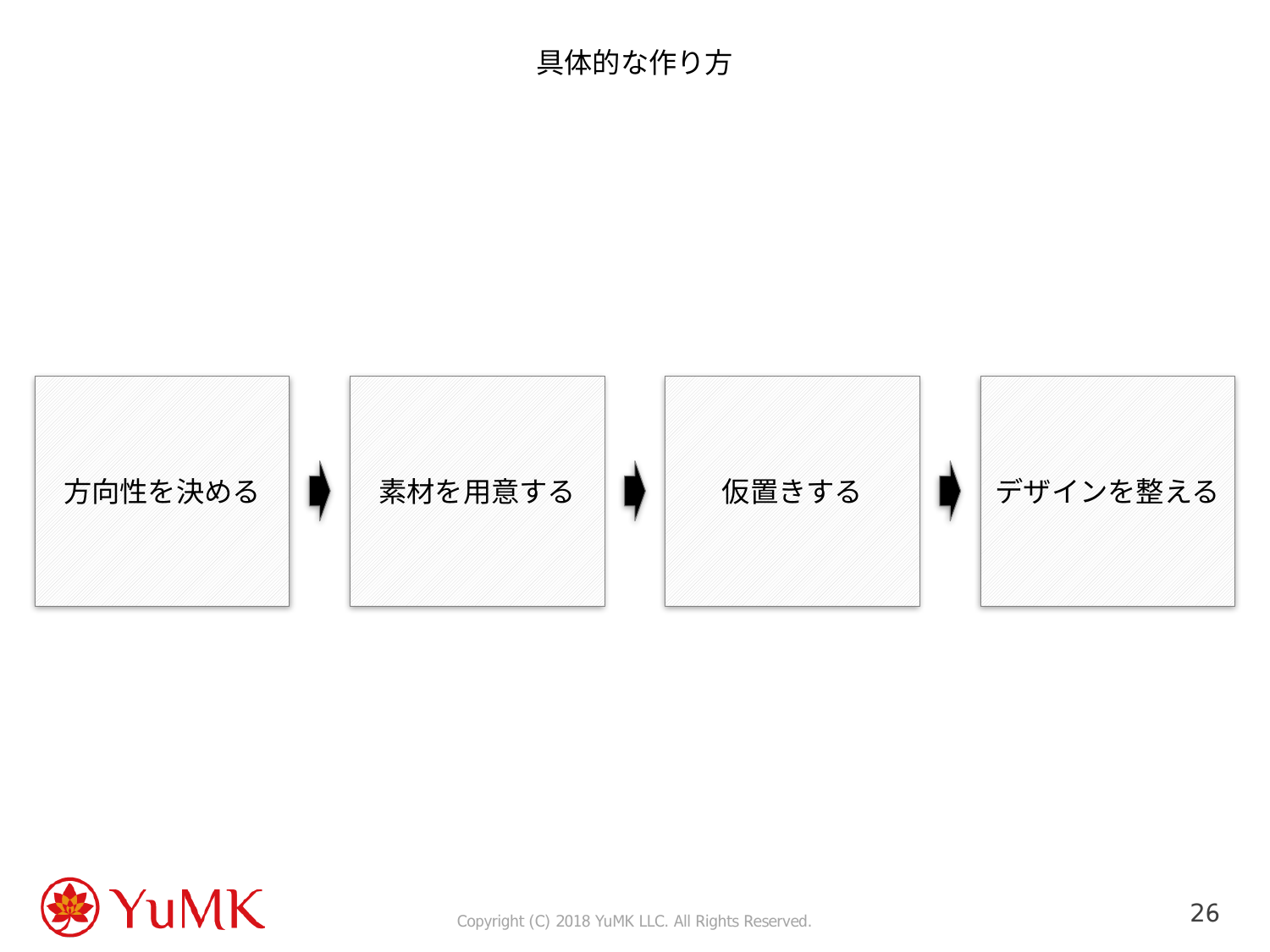

# 具体的な作り方

方向性を決める
素材を用意する
仮置きする
デザインを整える

26